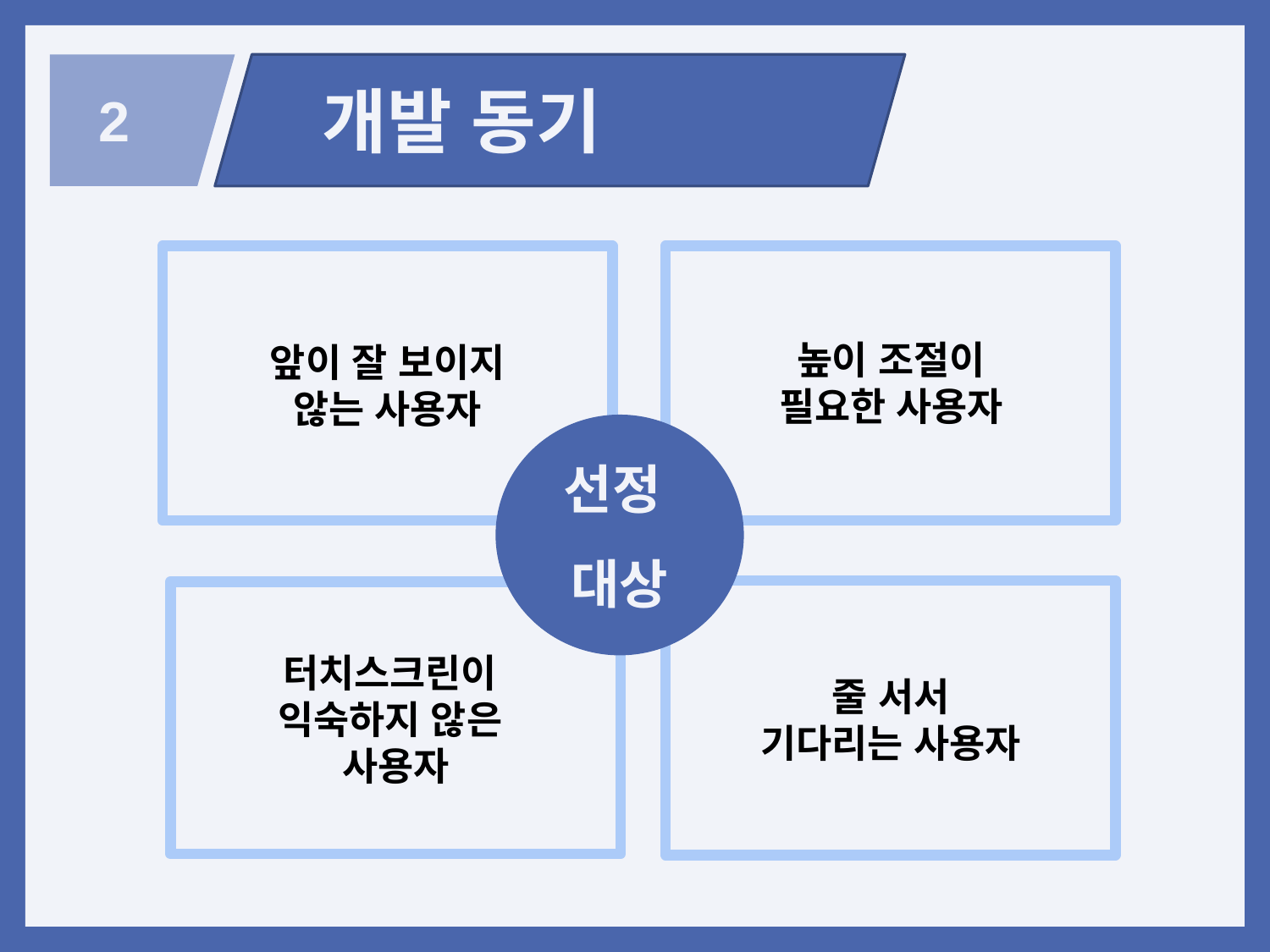

개발 동기
  2

높이 조절이
필요한 사용자
앞이 잘 보이지
않는 사용자
선정
대상

터치스크린이
익숙하지 않은
사용자
줄 서서
기다리는 사용자